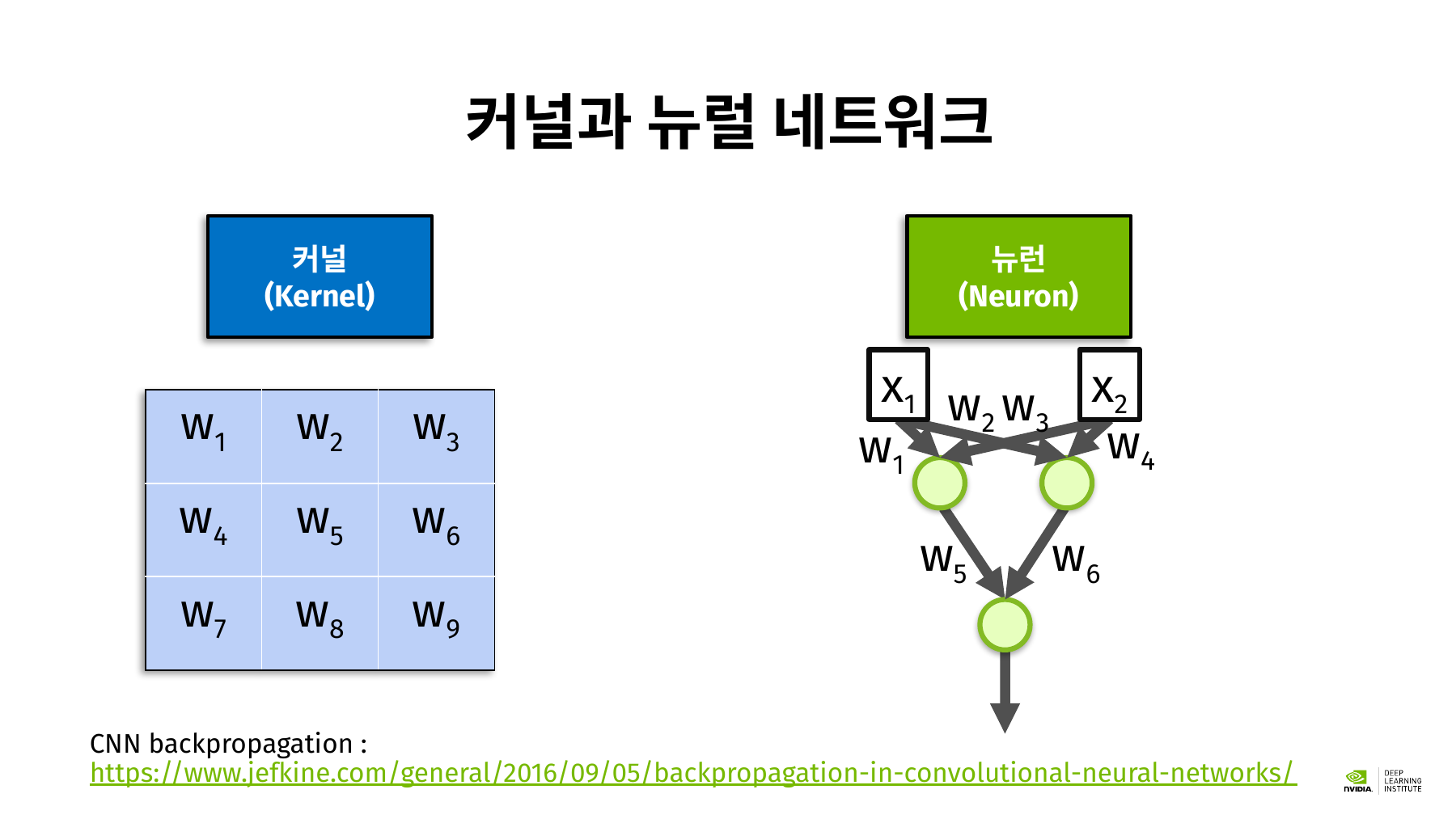

# 커널과 뉴럴 네트워크
커널
(Kernel)
뉴런
(Neuron)
x1
x2
w3
w2
w4
w1

w5
w6

| w1 | w2 | w3 |
| --- | --- | --- |
| w4 | w5 | w6 |
| w7 | w8 | w9 |
CNN backpropagation :
https://www.jefkine.com/general/2016/09/05/backpropagation-in-convolutional-neural-networks/